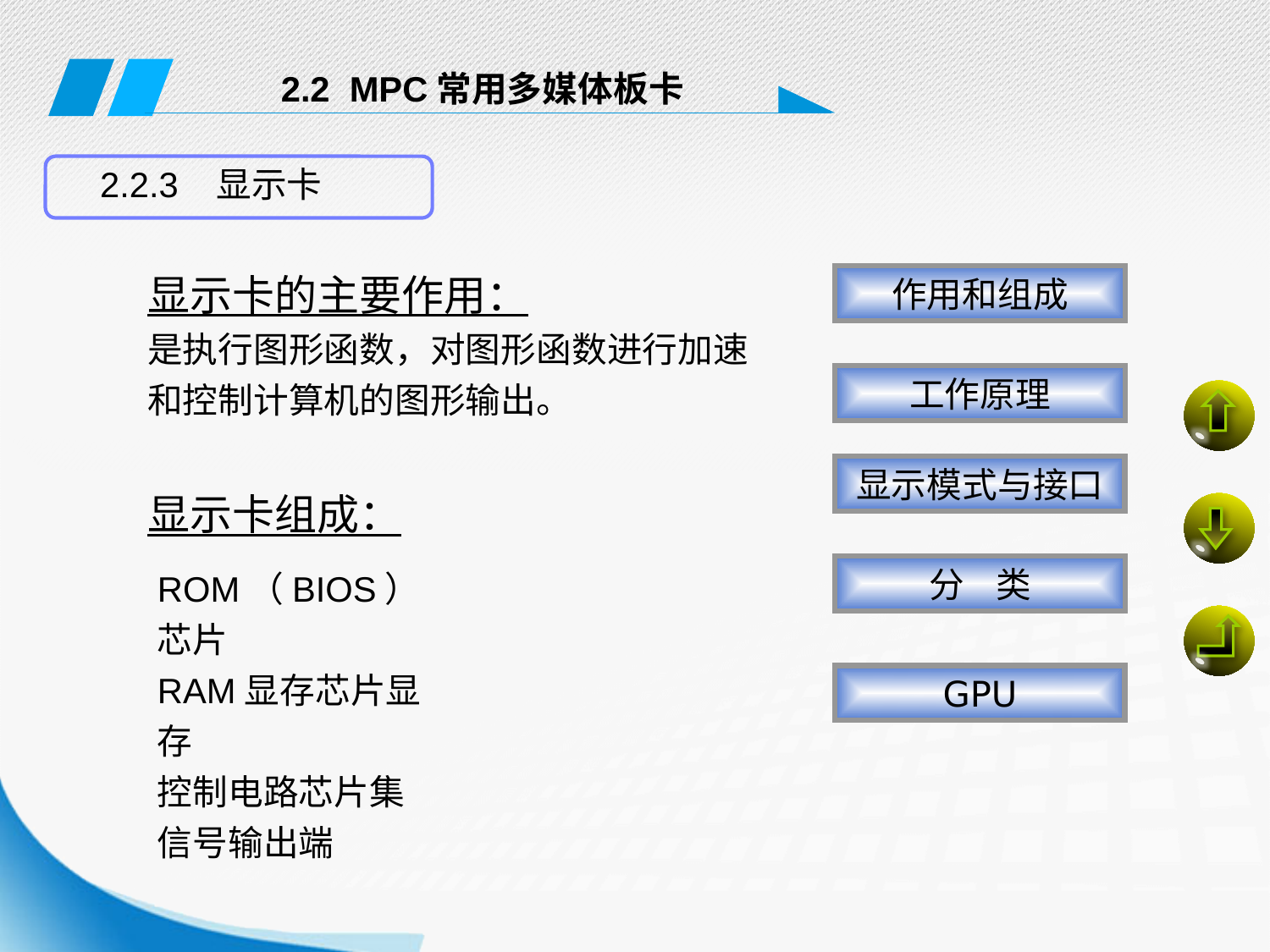

2.2  MPC常用多媒体板卡

2.2.3   显示卡
显示卡的主要作用：
是执行图形函数，对图形函数进行加速和控制计算机的图形输出。
显示卡组成：
ROM（BIOS）芯片
RAM显存芯片显存
控制电路芯片集
信号输出端
作用和组成
工作原理

显示模式与接口

分    类

GPU